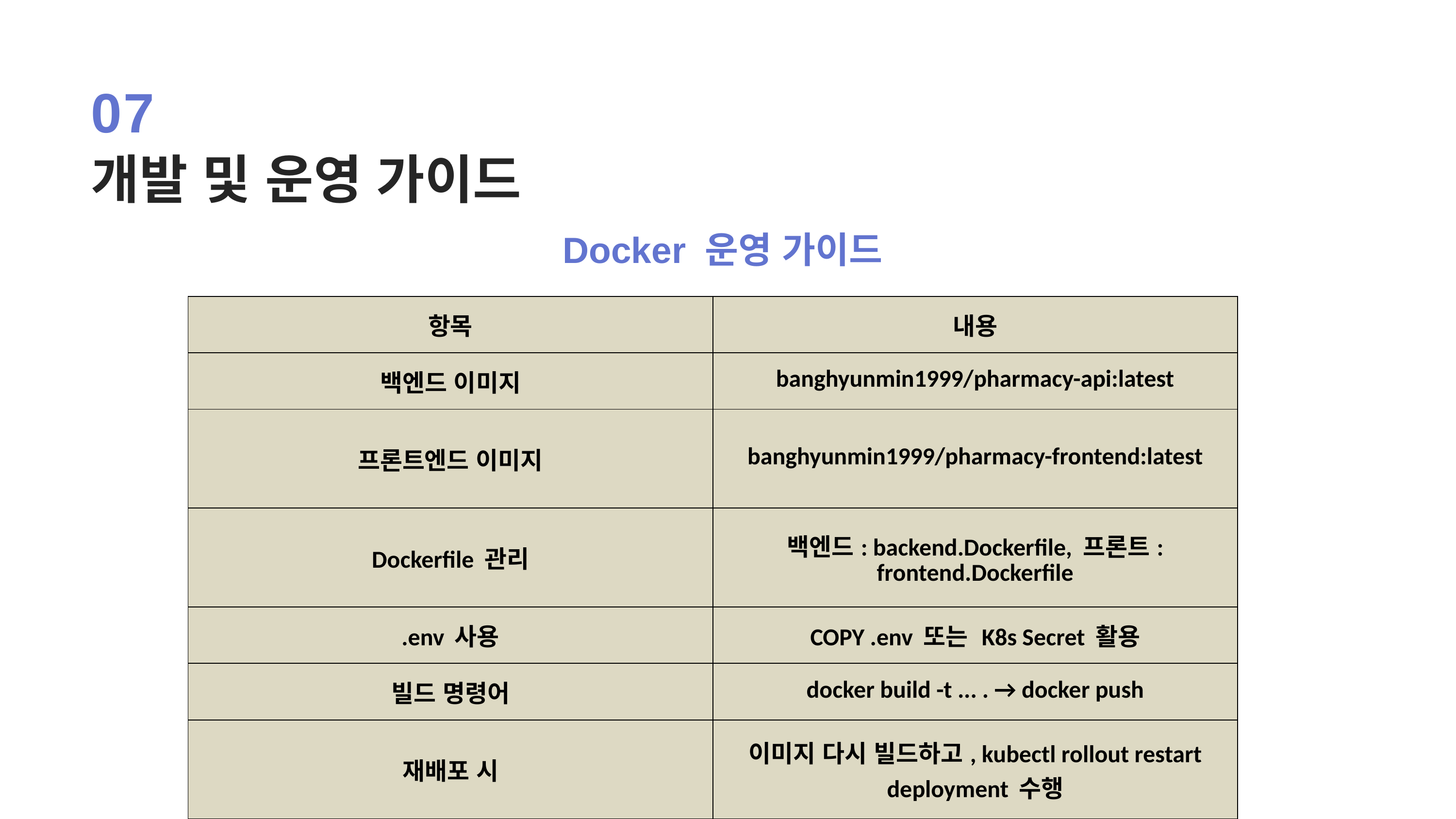

07
개발 및 운영 가이드
Docker 운영 가이드
| 항목 | 내용 |
| --- | --- |
| 백엔드 이미지 | banghyunmin1999/pharmacy-api:latest |
| 프론트엔드 이미지 | banghyunmin1999/pharmacy-frontend:latest |
| Dockerfile 관리 | 백엔드: backend.Dockerfile, 프론트: frontend.Dockerfile |
| .env 사용 | COPY .env 또는 K8s Secret 활용 |
| 빌드 명령어 | docker build -t ... . → docker push |
| 재배포 시 | 이미지 다시 빌드하고, kubectl rollout restart deployment 수행 |